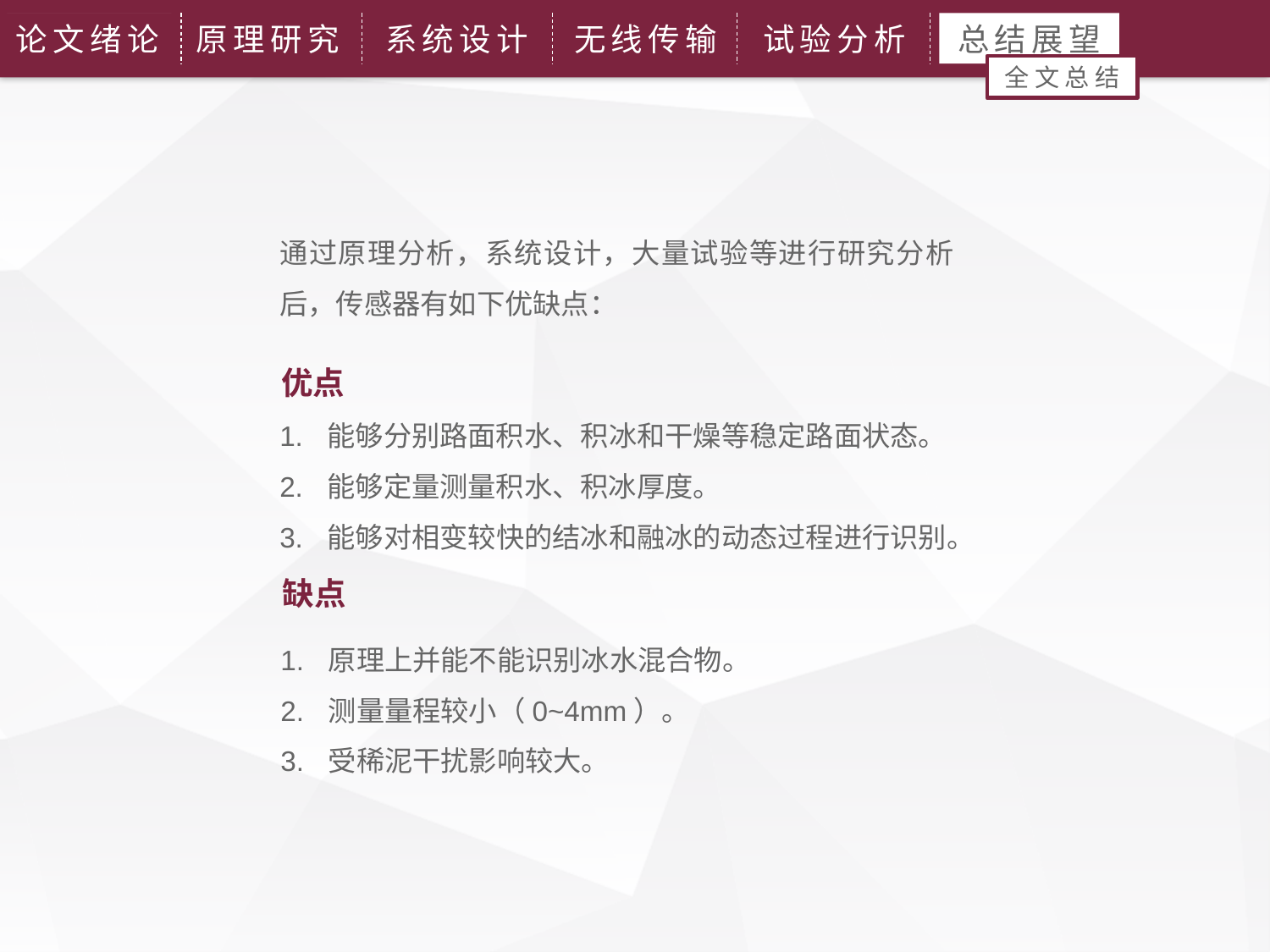

论文绪论
原理研究
系统设计
无线传输
试验分析
总结展望

全文总结
通过原理分析，系统设计，大量试验等进行研究分析后，传感器有如下优缺点：
优点
能够分别路面积水、积冰和干燥等稳定路面状态。
能够定量测量积水、积冰厚度。
能够对相变较快的结冰和融冰的动态过程进行识别。
缺点
原理上并能不能识别冰水混合物。
测量量程较小（0~4mm）。
受稀泥干扰影响较大。